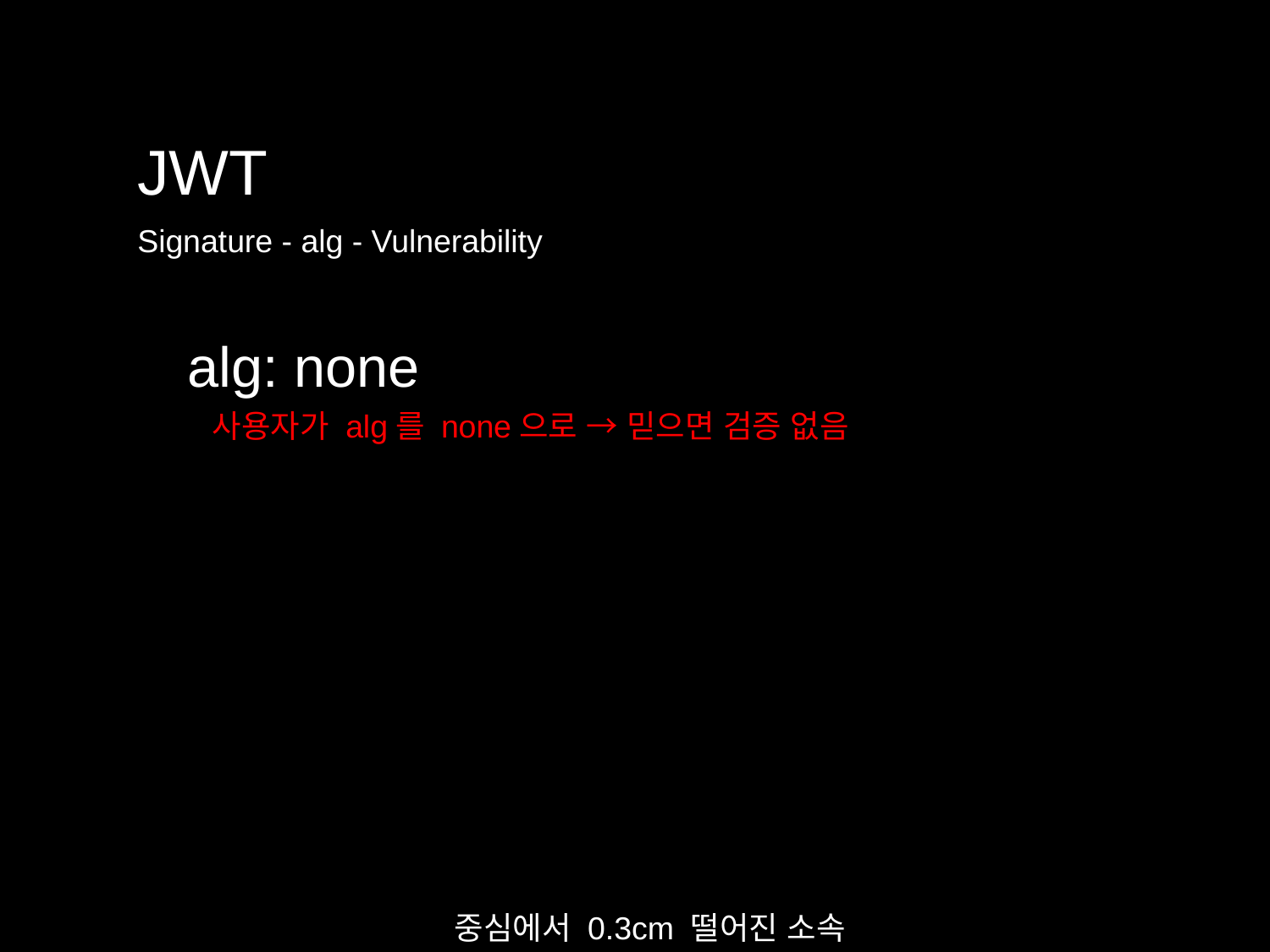

JWT
Signature - alg - Vulnerability
alg: none
사용자가 alg를 none으로 → 믿으면 검증 없음